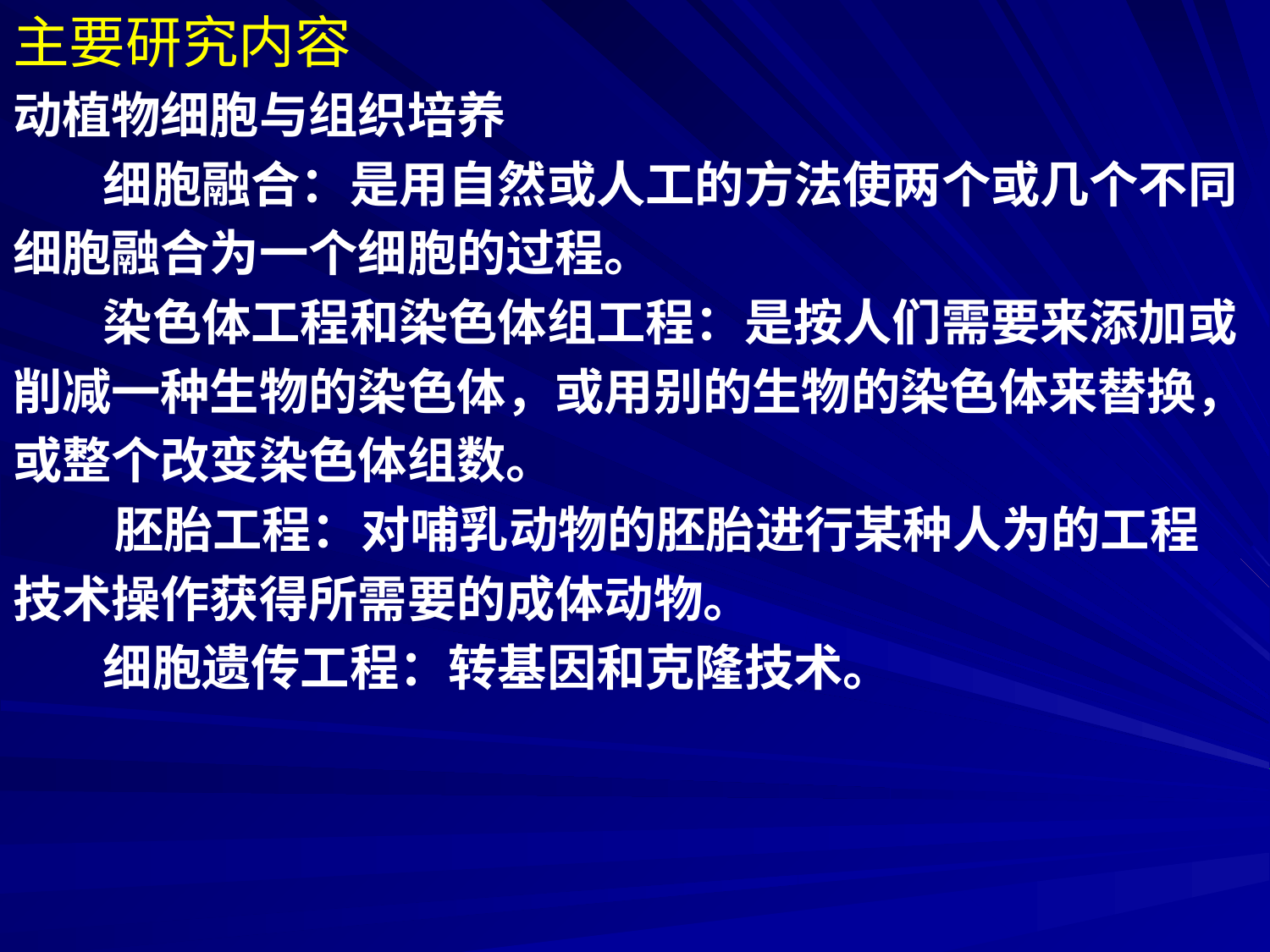

主要研究内容
动植物细胞与组织培养
       细胞融合：是用自然或人工的方法使两个或几个不同
细胞融合为一个细胞的过程。
       染色体工程和染色体组工程：是按人们需要来添加或
削减一种生物的染色体，或用别的生物的染色体来替换，
或整个改变染色体组数。
        胚胎工程：对哺乳动物的胚胎进行某种人为的工程
技术操作获得所需要的成体动物。
       细胞遗传工程：转基因和克隆技术。